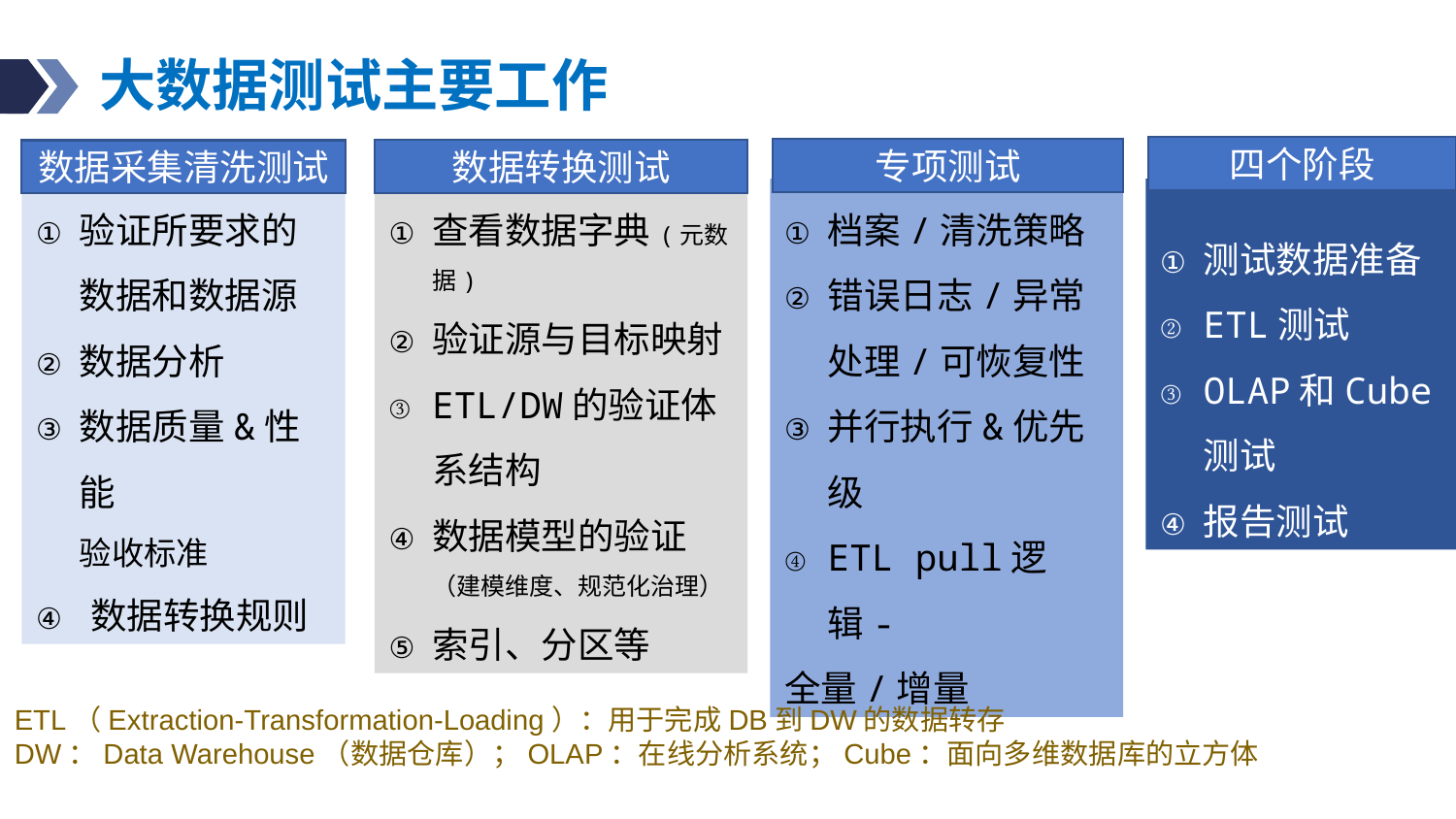

# 大数据测试主要工作
四个阶段
专项测试
数据转换测试
数据采集清洗测试
验证所要求的数据和数据源
数据分析
数据质量&性能
验收标准
数据转换规则
查看数据字典(元数据)
验证源与目标映射
ETL/DW的验证体系结构
数据模型的验证（建模维度、规范化治理）
索引、分区等
档案/清洗策略
错误日志/异常处理/可恢复性
并行执行&优先级
ETL pull逻辑-
全量/增量

测试数据准备
ETL测试
OLAP和Cube测试
报告测试
ETL（Extraction-Transformation-Loading）：用于完成DB到DW的数据转存
DW：Data Warehouse（数据仓库）；OLAP：在线分析系统；Cube：面向多维数据库的立方体